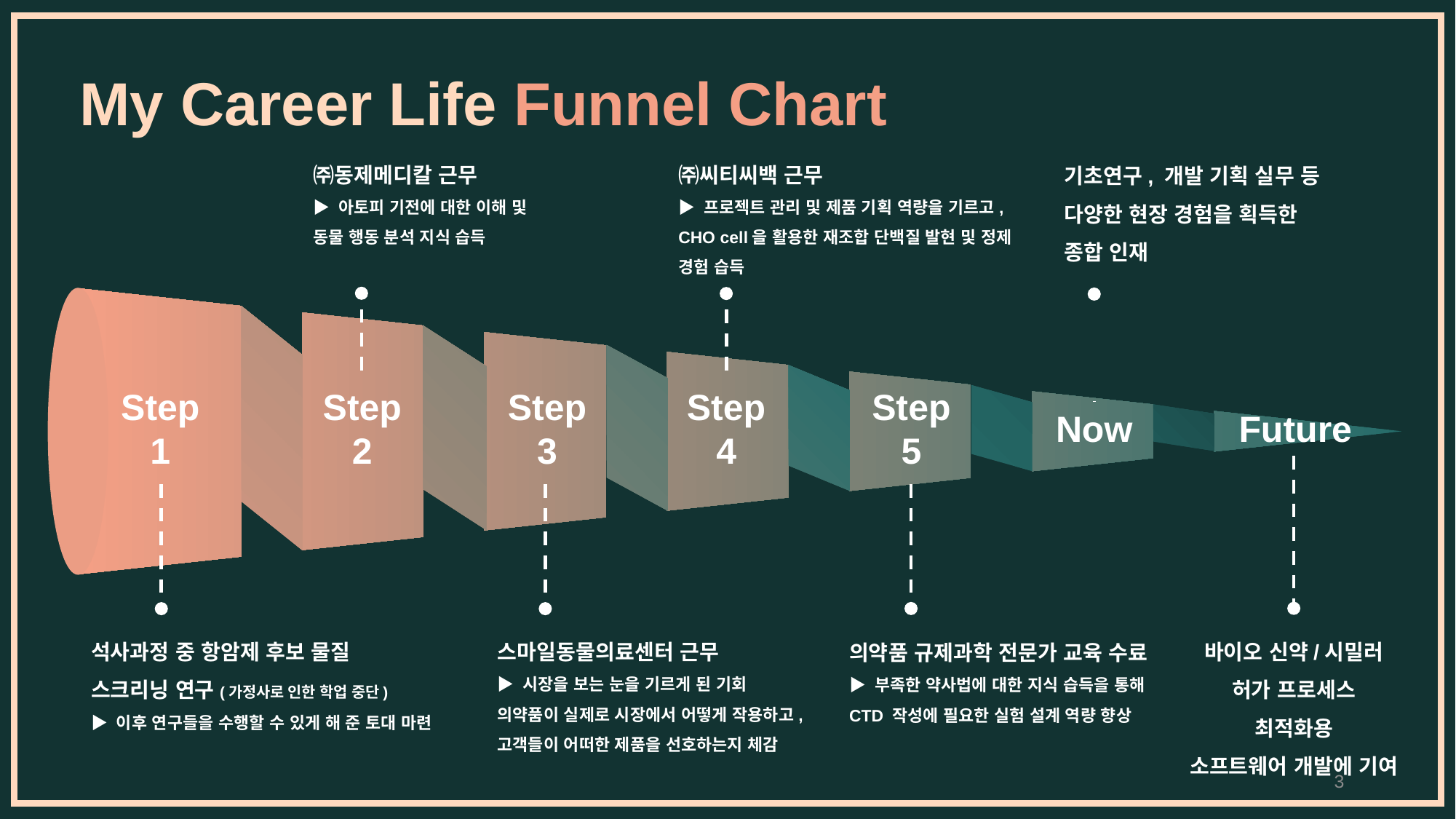

My Career Life Funnel Chart
㈜씨티씨백 근무
▶ 프로젝트 관리 및 제품 기획 역량을 기르고,
CHO cell을 활용한 재조합 단백질 발현 및 정제 경험 습득
㈜동제메디칼 근무
▶ 아토피 기전에 대한 이해 및
동물 행동 분석 지식 습득
기초연구, 개발 기획 실무 등
다양한 현장 경험을 획득한
종합 인재

Step 1
Step 2
Step 3
Step 4
Step 5

Now
Future

바이오 신약/시밀러
허가 프로세스
최적화용
소프트웨어 개발에 기여
석사과정 중 항암제 후보 물질
스크리닝 연구(가정사로 인한 학업 중단)
▶ 이후 연구들을 수행할 수 있게 해 준 토대 마련
스마일동물의료센터 근무
▶ 시장을 보는 눈을 기르게 된 기회
의약품이 실제로 시장에서 어떻게 작용하고, 고객들이 어떠한 제품을 선호하는지 체감
의약품 규제과학 전문가 교육 수료
▶ 부족한 약사법에 대한 지식 습득을 통해
CTD 작성에 필요한 실험 설계 역량 향상
3